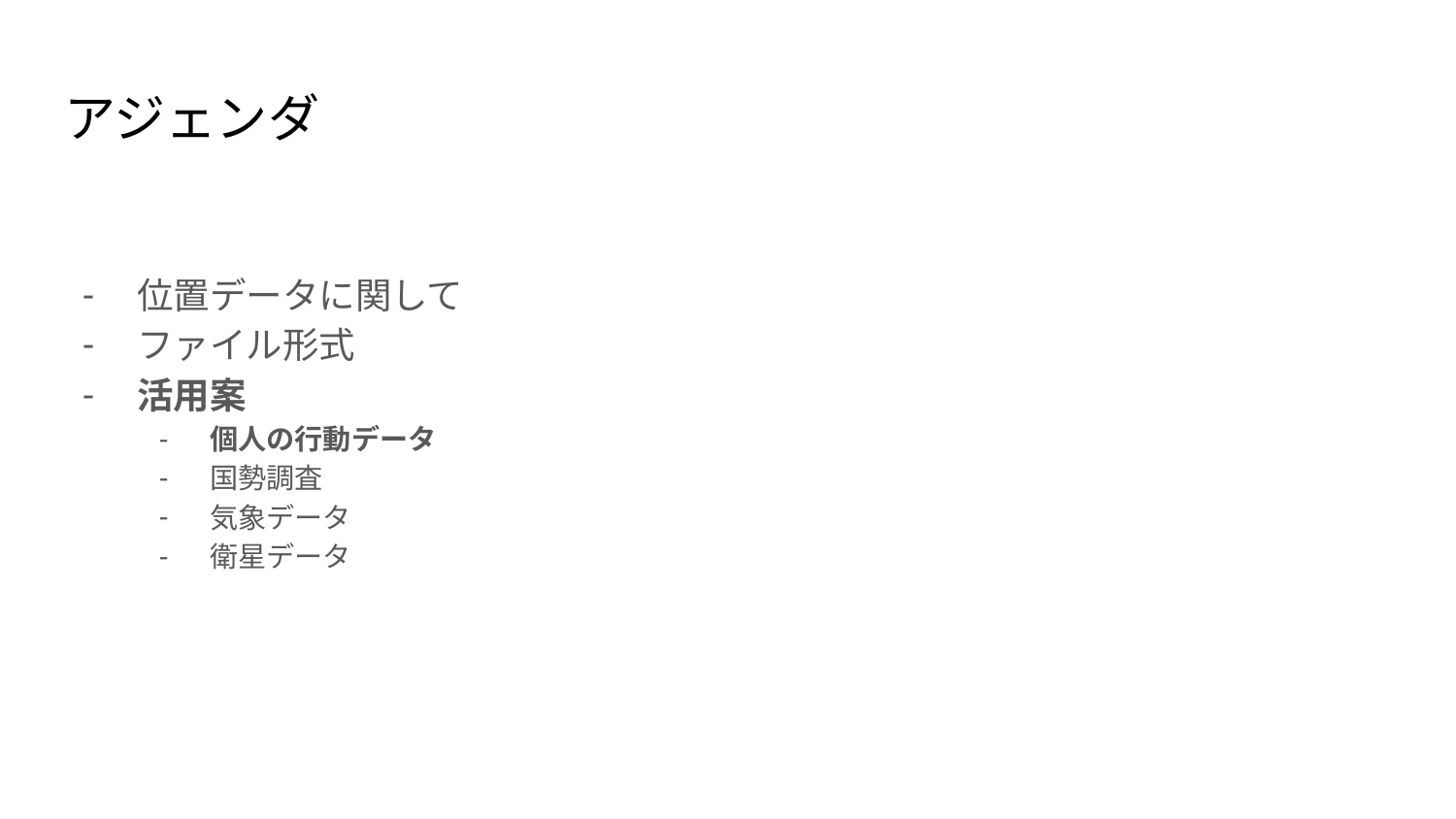

# アジェンダ

位置データに関して
ファイル形式
活用案
個人の行動データ
国勢調査
気象データ
衛星データ